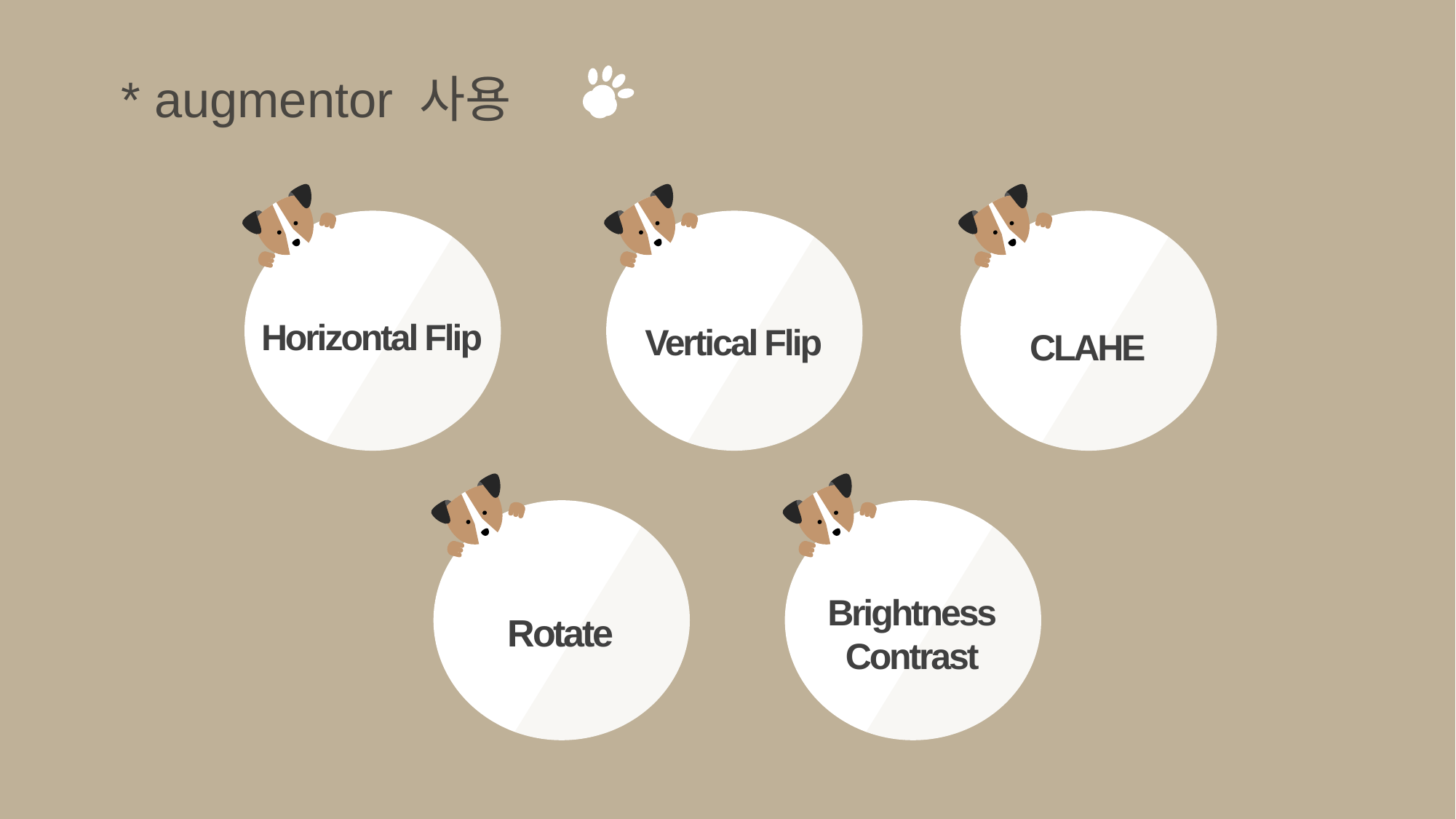

* augmentor 사용

Vertical Flip
CLAHE

Horizontal Flip

Rotate

Brightness
Contrast